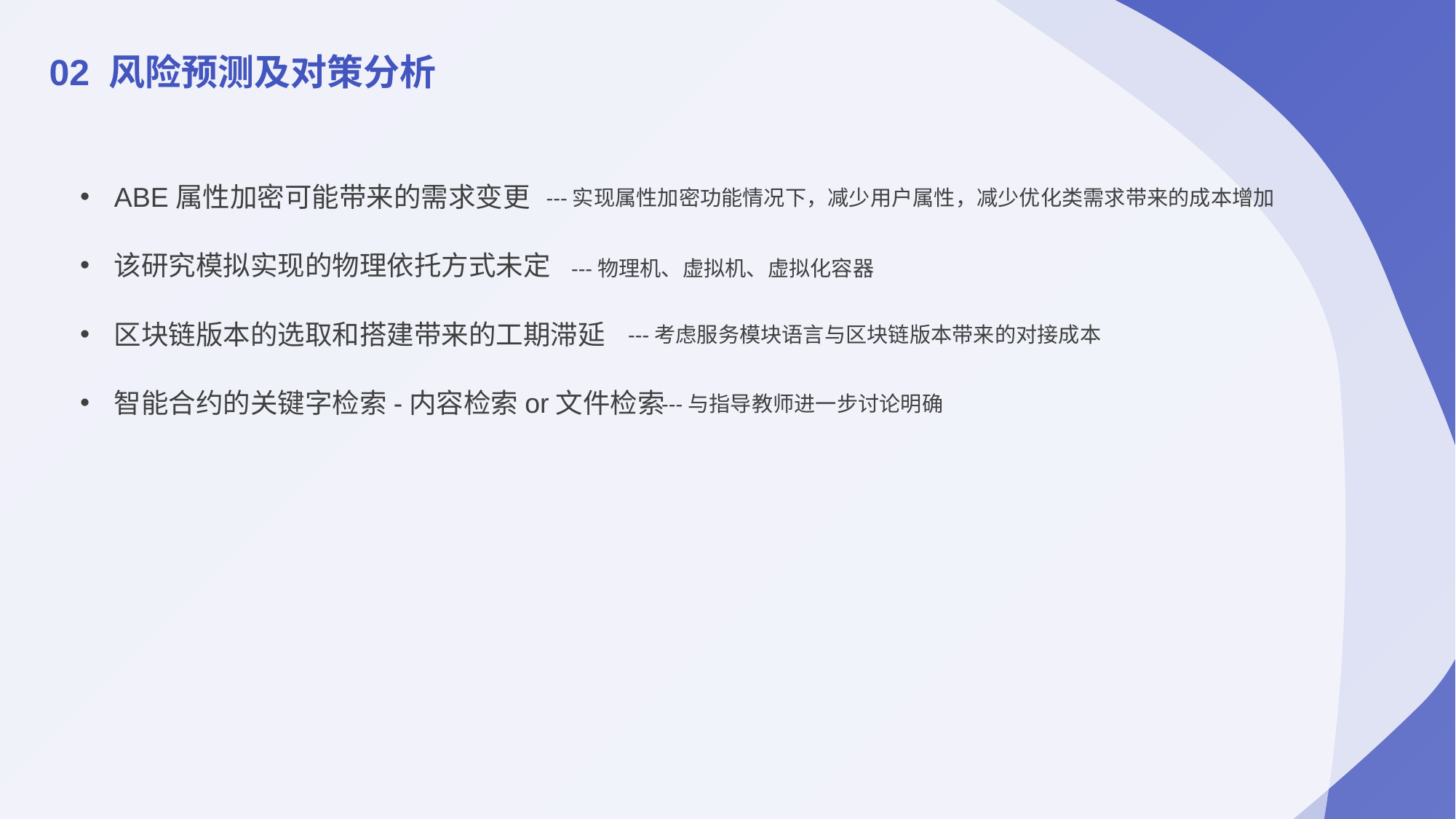

02 风险预测及对策分析
ABE属性加密可能带来的需求变更
---实现属性加密功能情况下，减少用户属性，减少优化类需求带来的成本增加
该研究模拟实现的物理依托方式未定
---物理机、虚拟机、虚拟化容器
区块链版本的选取和搭建带来的工期滞延
---考虑服务模块语言与区块链版本带来的对接成本
智能合约的关键字检索-内容检索or文件检索
---与指导教师进一步讨论明确